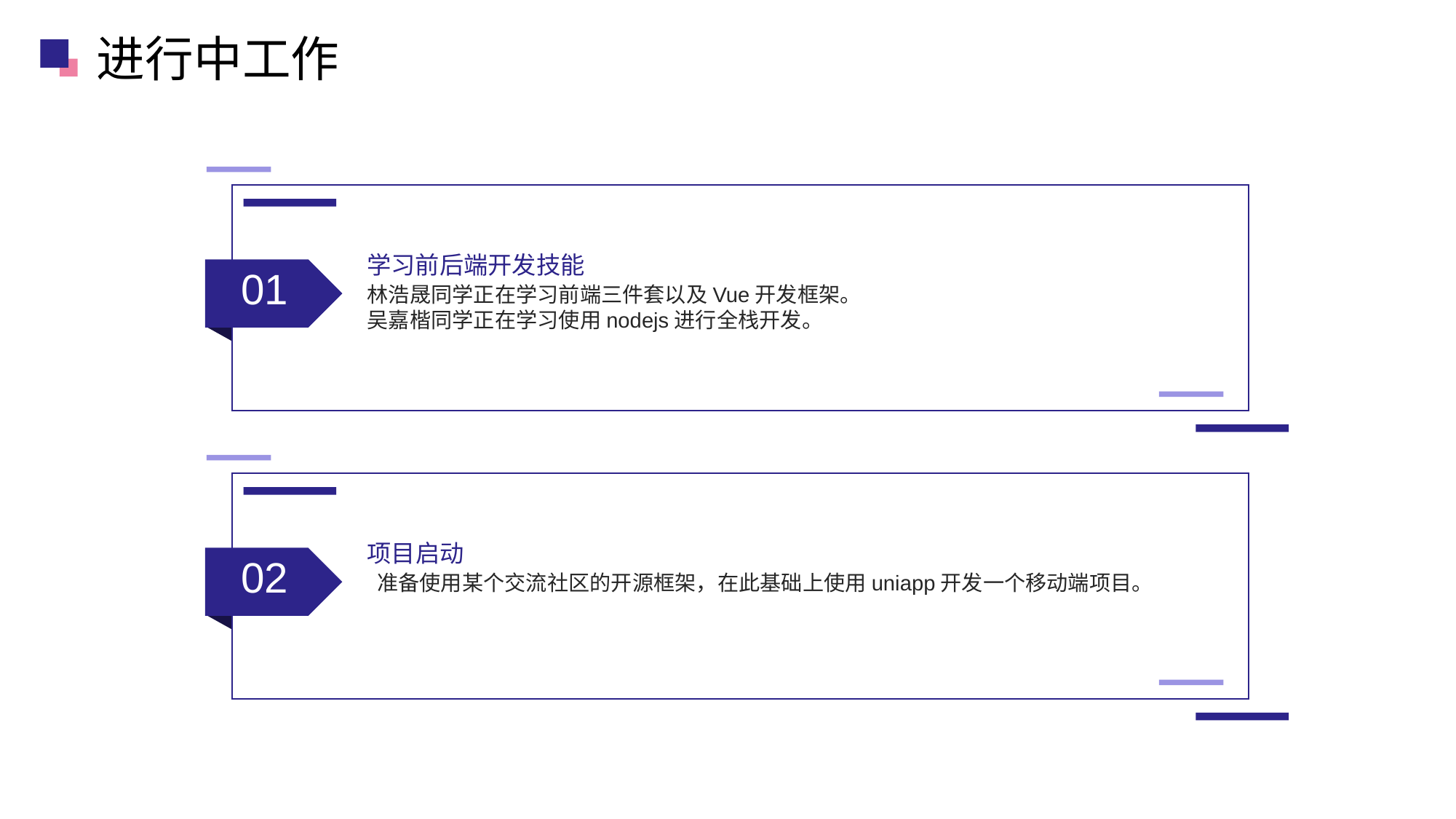

进行中工作

学习前后端开发技能

01
林浩晟同学正在学习前端三件套以及Vue开发框架。
吴嘉楷同学正在学习使用nodejs进行全栈开发。

项目启动

02
 准备使用某个交流社区的开源框架，在此基础上使用uniapp开发一个移动端项目。